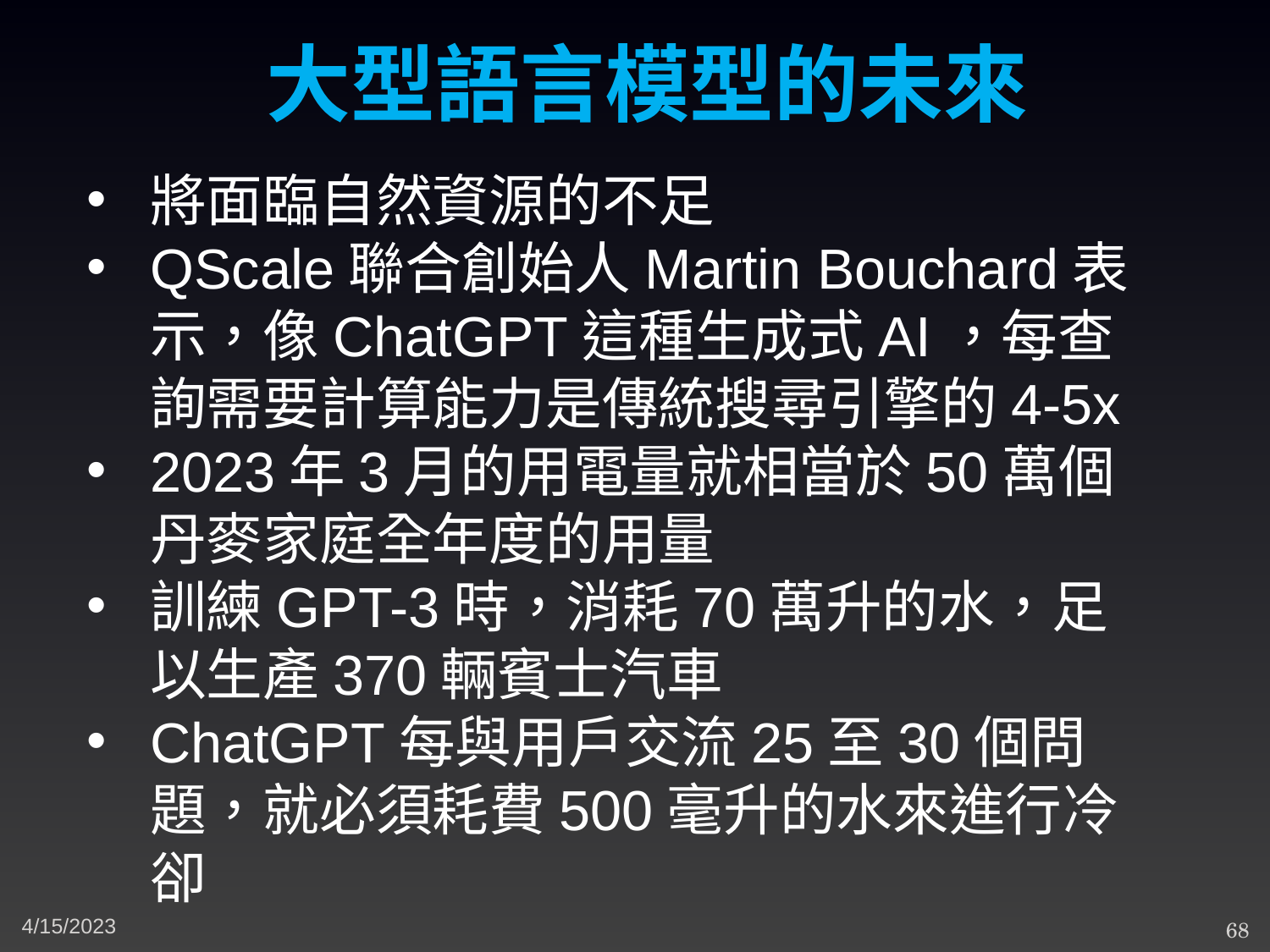

大型語言模型的未來
將面臨自然資源的不足
QScale聯合創始人Martin Bouchard表示，像ChatGPT這種生成式AI，每查詢需要計算能力是傳統搜尋引擎的4-5x
2023年3月的用電量就相當於50萬個丹麥家庭全年度的用量
訓練GPT-3時，消耗70萬升的水，足以生產370輛賓士汽車
ChatGPT每與用戶交流25至30個問題，就必須耗費500毫升的水來進行冷卻
4/15/2023
68